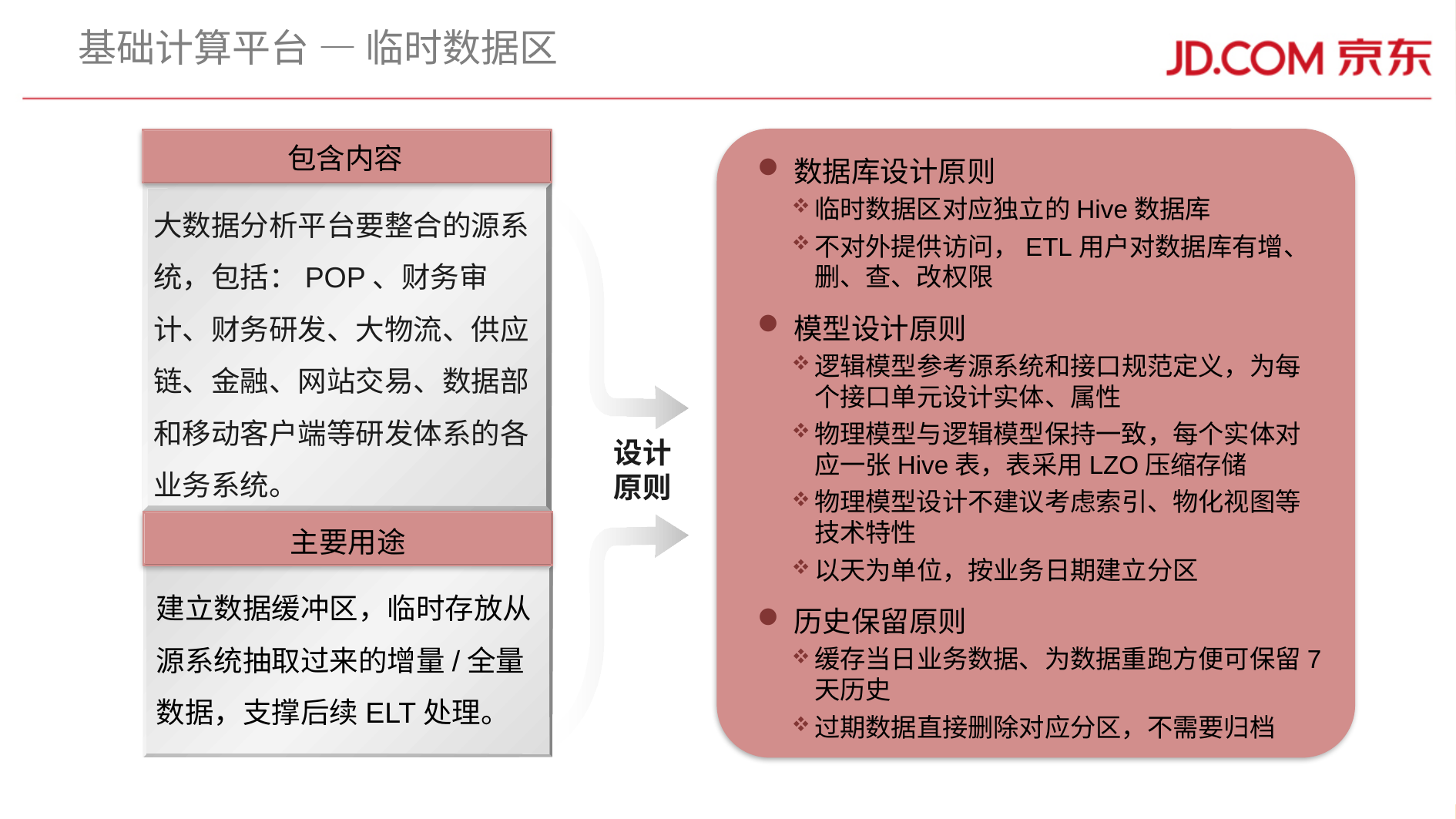

# 基础计算平台 — 临时数据区

数据库设计原则
临时数据区对应独立的Hive数据库
不对外提供访问，ETL用户对数据库有增、删、查、改权限
模型设计原则
逻辑模型参考源系统和接口规范定义，为每个接口单元设计实体、属性
物理模型与逻辑模型保持一致，每个实体对应一张Hive表，表采用LZO压缩存储
物理模型设计不建议考虑索引、物化视图等技术特性
以天为单位，按业务日期建立分区
历史保留原则
缓存当日业务数据、为数据重跑方便可保留7天历史
过期数据直接删除对应分区，不需要归档
包含内容

大数据分析平台要整合的源系统，包括：POP、财务审计、财务研发、大物流、供应链、金融、网站交易、数据部和移动客户端等研发体系的各业务系统。

设计原则

主要用途

建立数据缓冲区，临时存放从源系统抽取过来的增量/全量数据，支撑后续ELT处理。